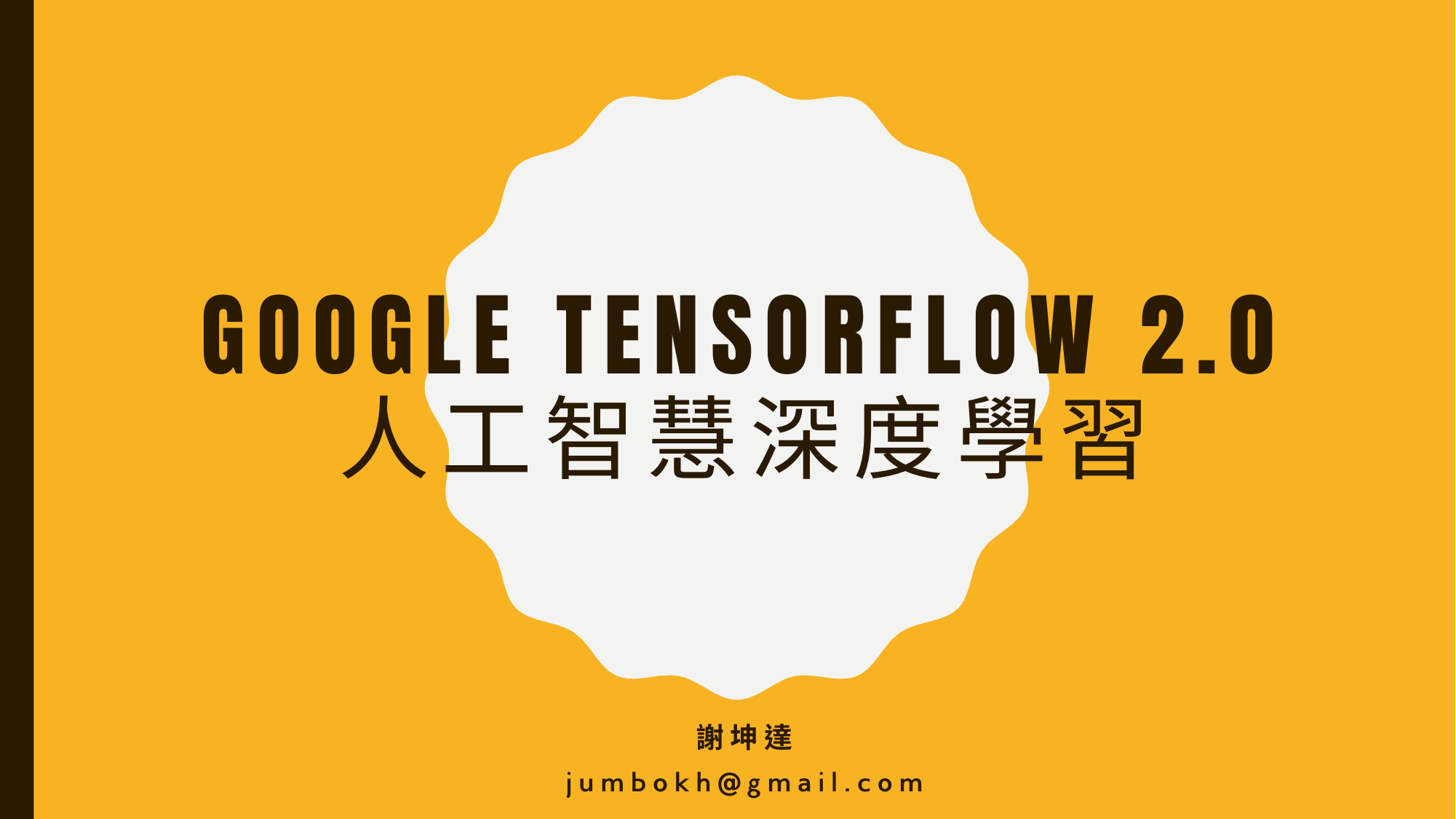

# Google tensorflow 2.0 人工智慧深度學習
謝坤達
jumbokh@gmail.com